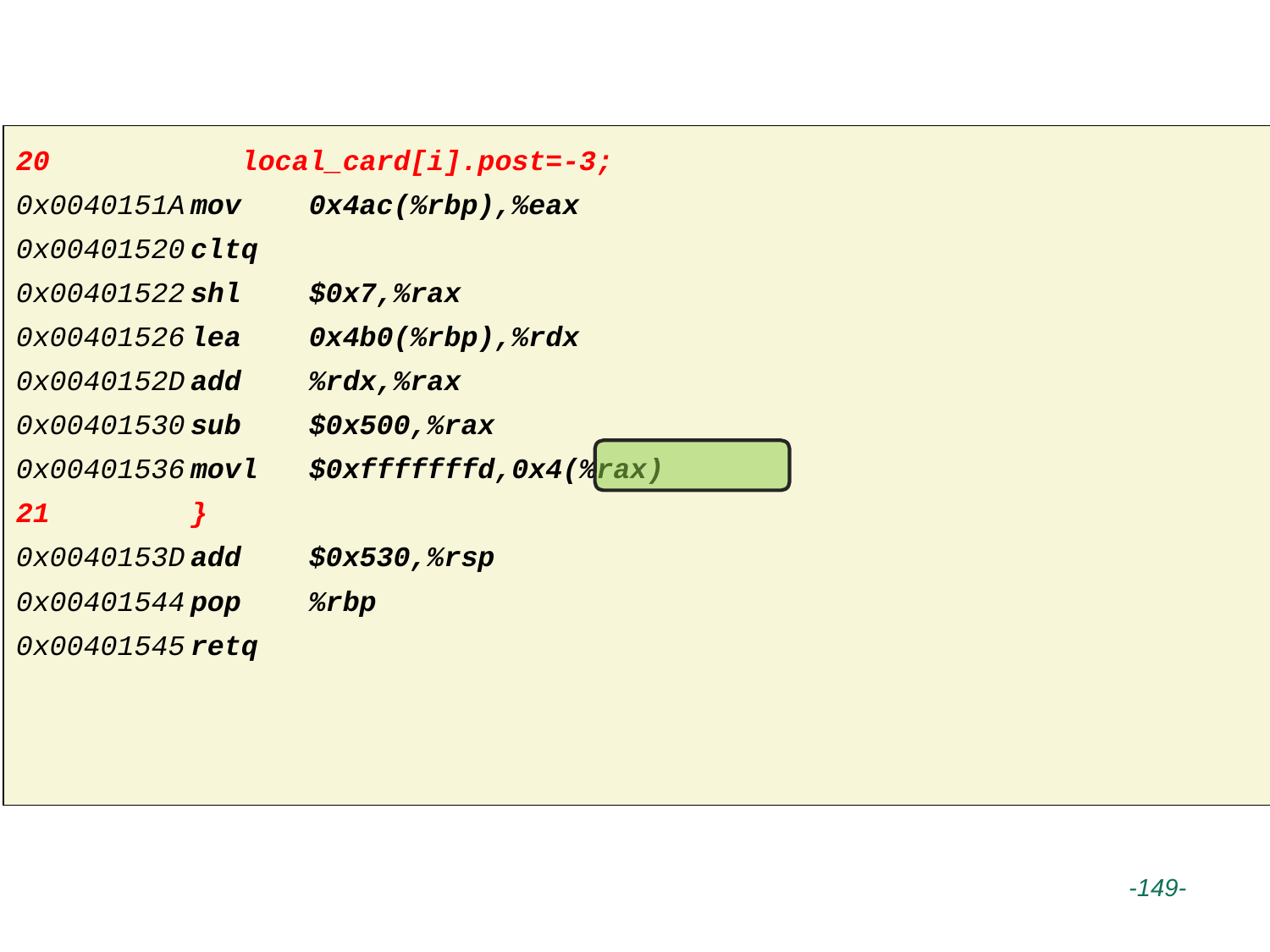

# 结构体的内存分配与访问实例（x86-64）
20 	   local_card[i].post=-3;
0x0040151A	mov    0x4ac(%rbp),%eax
0x00401520	cltq
0x00401522	shl    $0x7,%rax
0x00401526	lea    0x4b0(%rbp),%rdx
0x0040152D	add    %rdx,%rax
0x00401530	sub    $0x500,%rax
0x00401536	movl   $0xfffffffd,0x4(%rax)
21 	}
0x0040153D	add    $0x530,%rsp
0x00401544	pop    %rbp
0x00401545	retq

 -149-